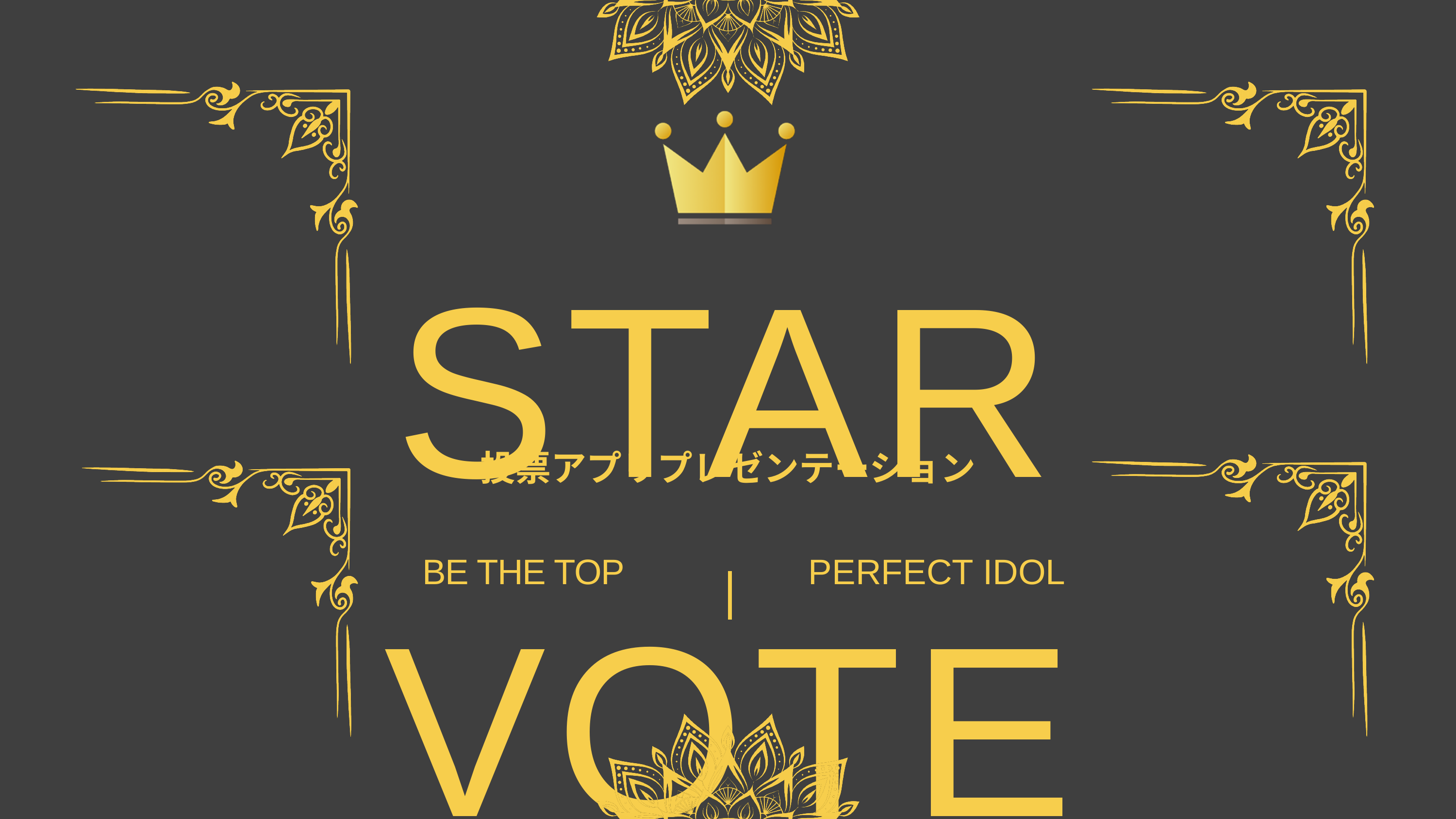

STAR VOTE
投票アプリプレゼンテーション

BE THE TOP
PERFECT IDOL